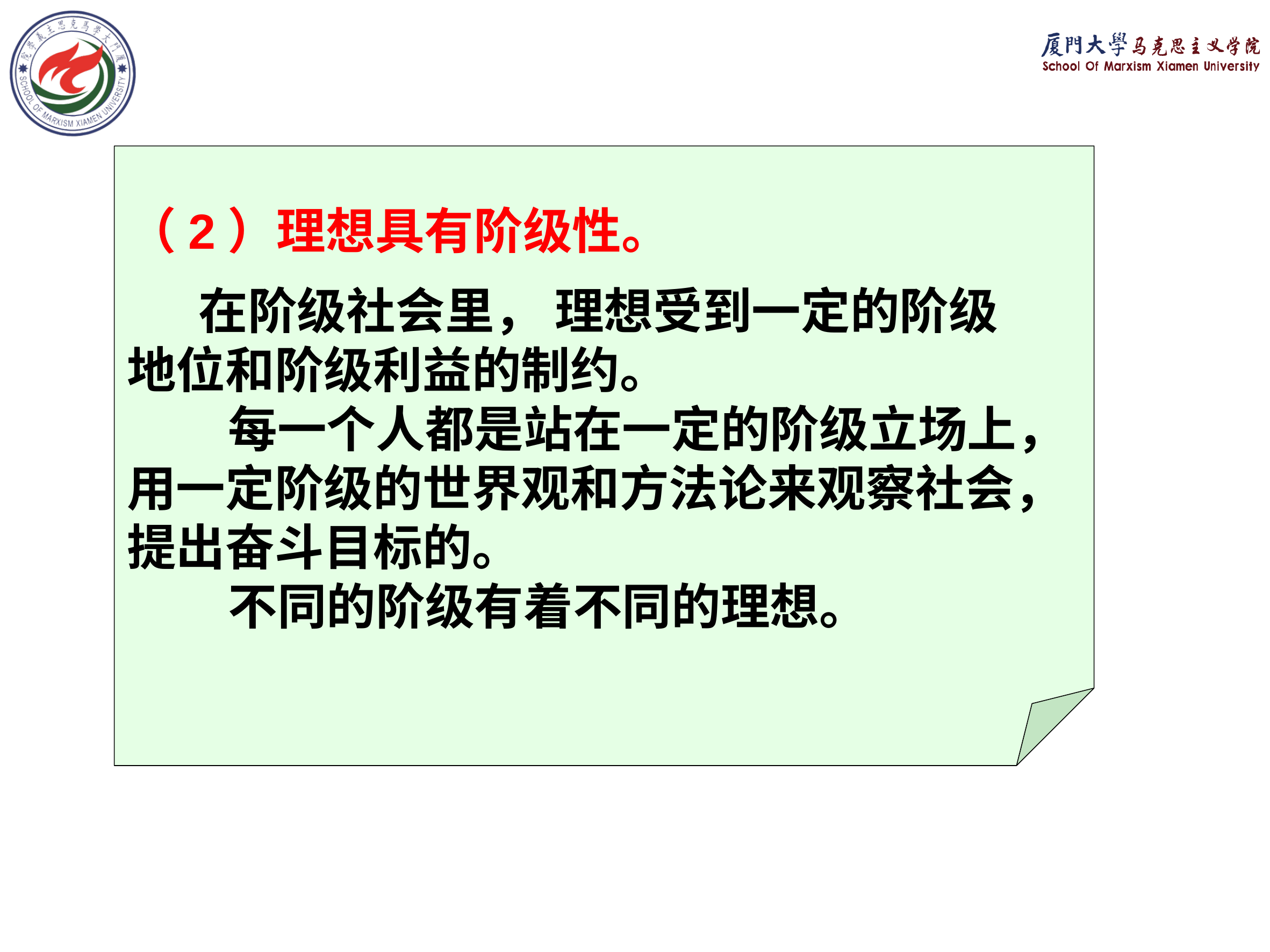

（2）理想具有阶级性。

         在阶级社会里， 理想受到一定的阶级
地位和阶级利益的制约。
        每一个人都是站在一定的阶级立场上，
用一定阶级的世界观和方法论来观察社会，
提出奋斗目标的。
        不同的阶级有着不同的理想。